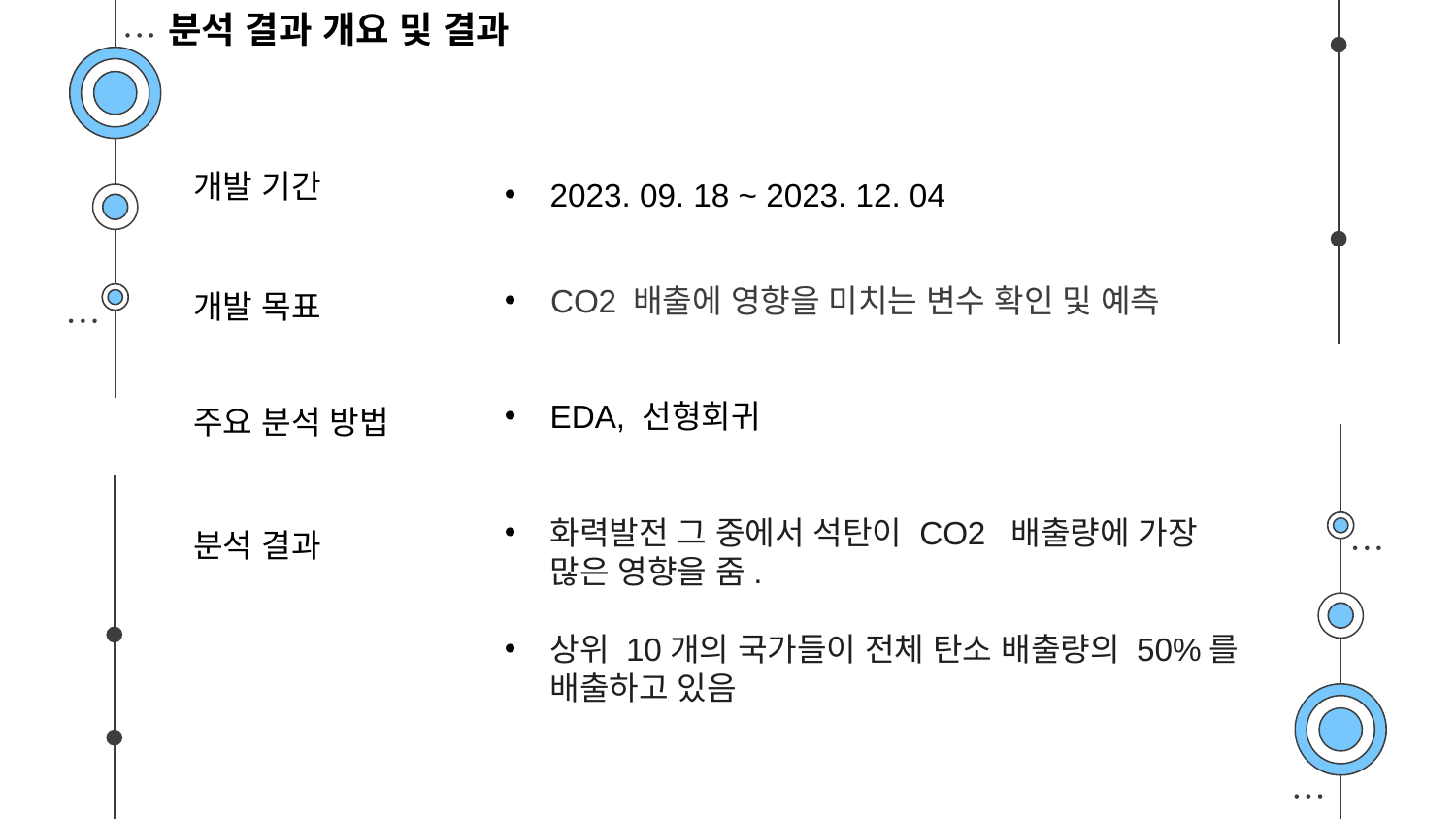

분석 결과 개요 및 결과
2023. 09. 18 ~ 2023. 12. 04
개발 기간
CO2 배출에 영향을 미치는 변수 확인 및 예측
개발 목표
EDA, 선형회귀
주요 분석 방법
화력발전 그 중에서 석탄이 CO2  배출량에 가장 많은 영향을 줌.

상위 10개의 국가들이 전체 탄소 배출량의 50%를 배출하고 있음
분석 결과